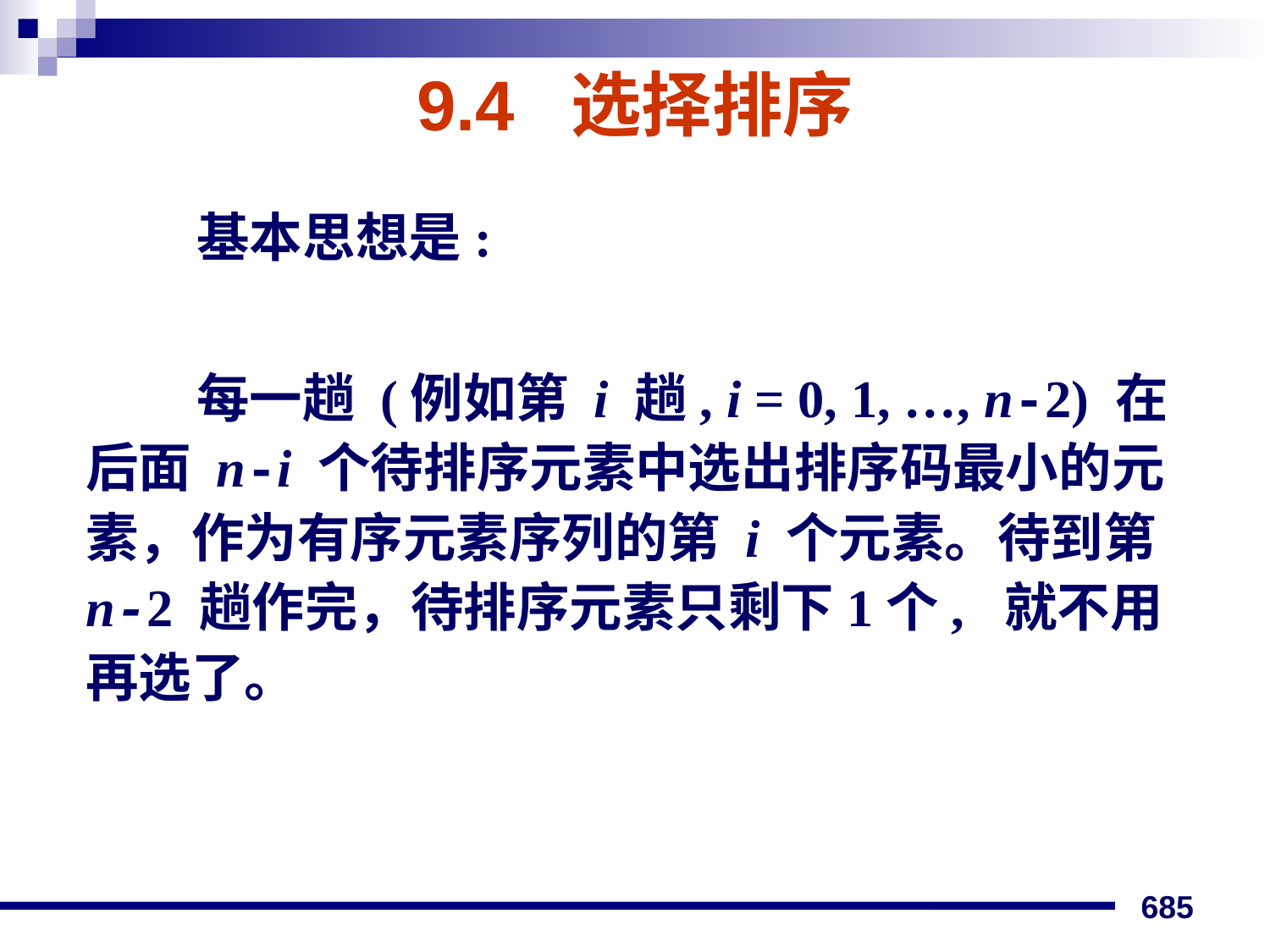

# 9.4  选择排序
基本思想是:

每一趟 (例如第 i 趟, i = 0, 1, …, n-2) 在后面 n-i 个待排序元素中选出排序码最小的元素，作为有序元素序列的第 i 个元素。待到第 n-2 趟作完，待排序元素只剩下1个,  就不用再选了。
685